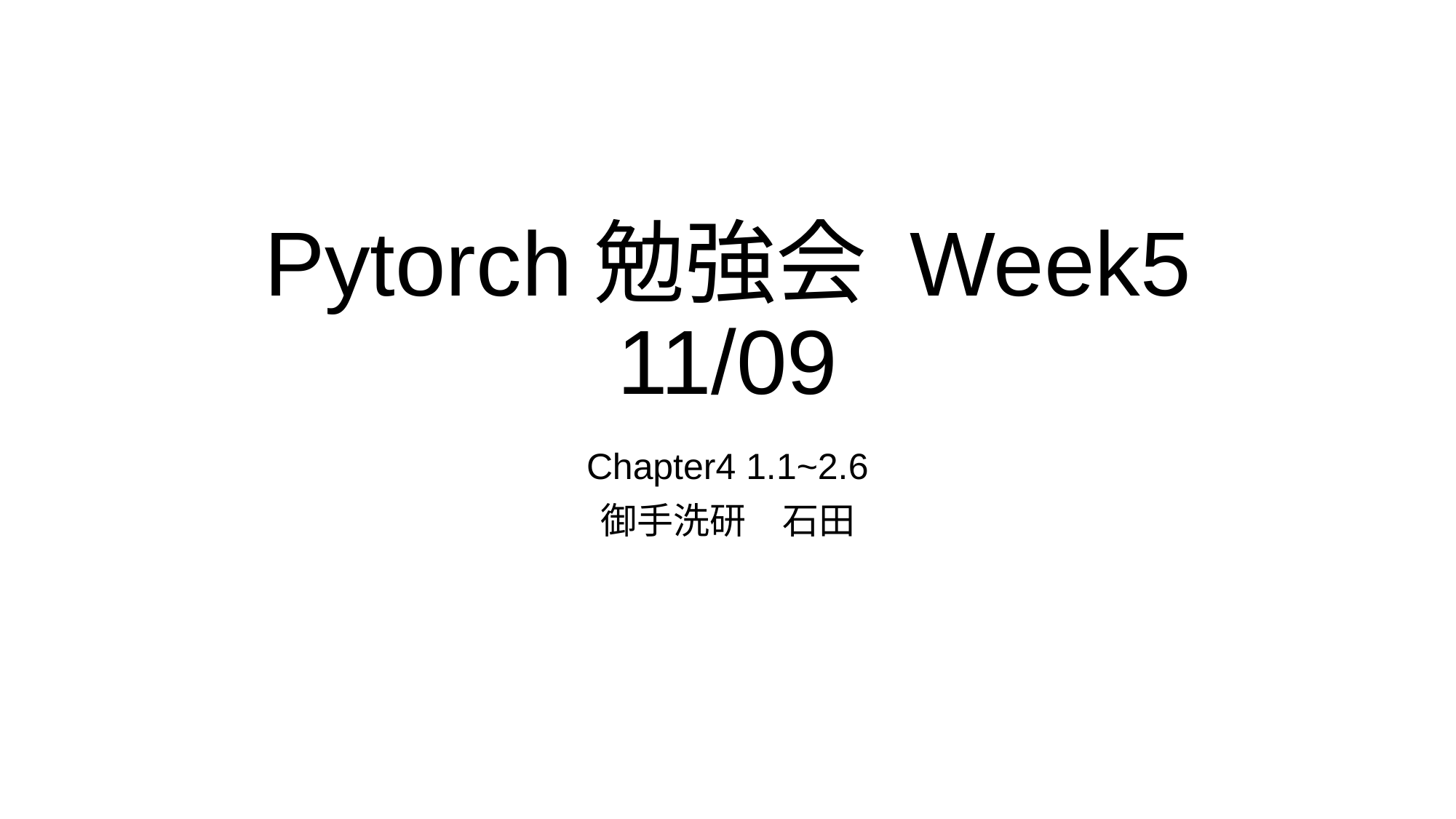

# Pytorch勉強会 Week5 11/09
Chapter4 1.1~2.6
御手洗研　石田